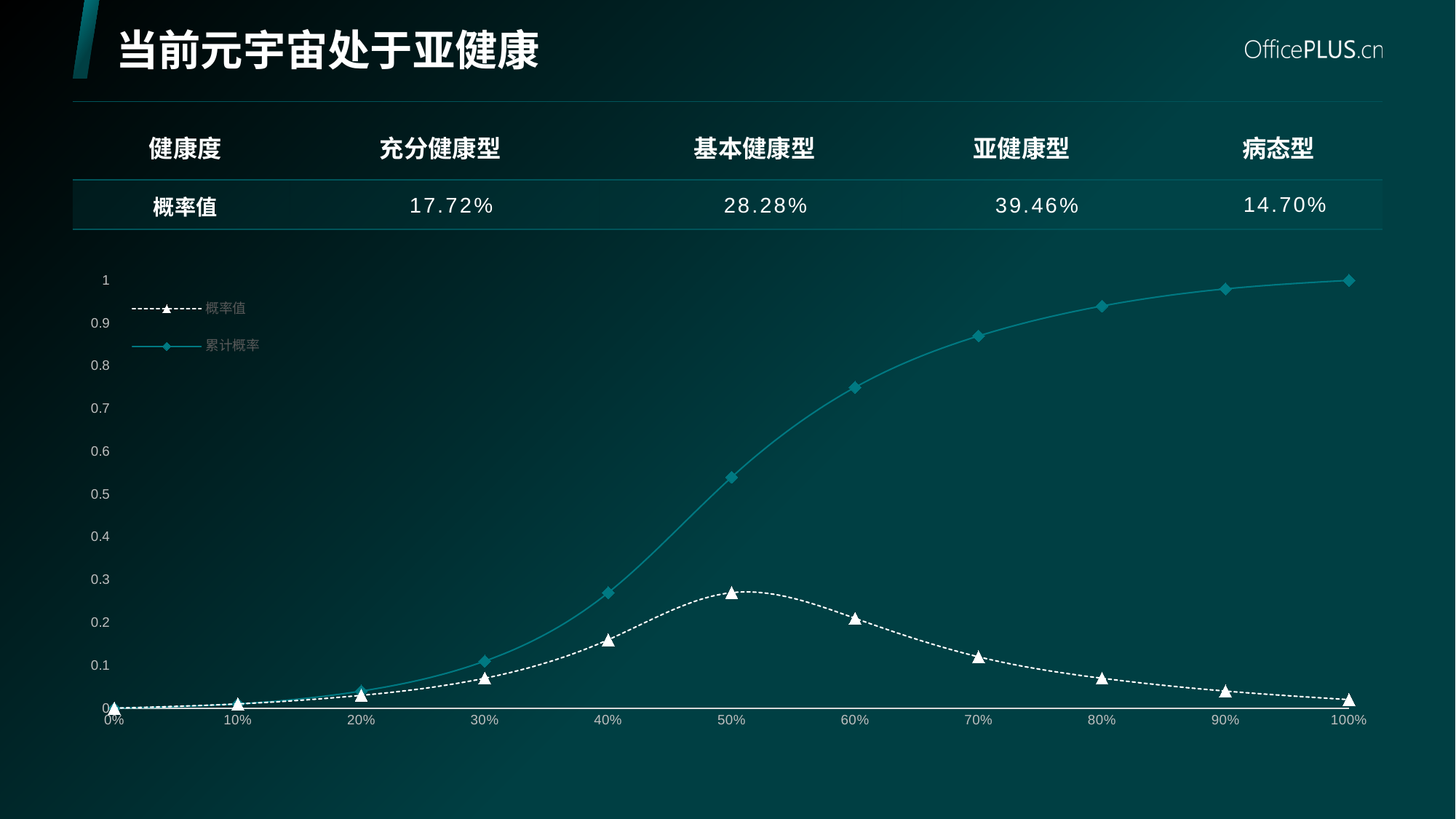

# 当前元宇宙处于亚健康
| 健康度 | 充分健康型 | 基本健康型 | 亚健康型 | 病态型 |
| --- | --- | --- | --- | --- |
| 概率值 | 17.72% | 28.28% | 39.46% | 14.70% |

### Chart

| Category | 概率值 | 累计概率 |
|---|---|---|